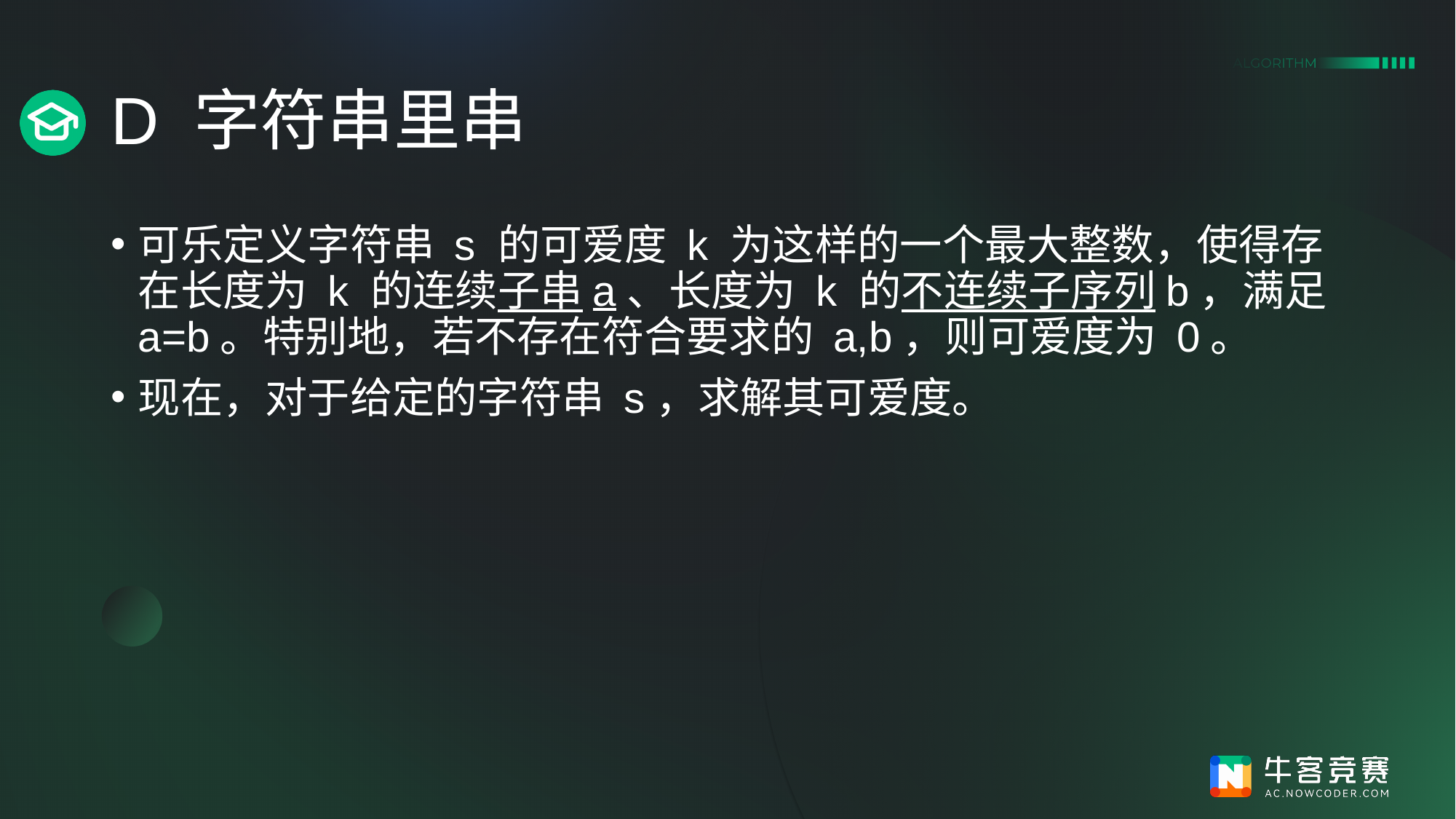

# D 字符串里串
可乐定义字符串 s 的可爱度 k 为这样的一个最大整数，使得存在长度为 k 的连续子串a、长度为 k 的不连续子序列b，满足 a=b。特别地，若不存在符合要求的 a,b，则可爱度为 0。
现在，对于给定的字符串 s，求解其可爱度。